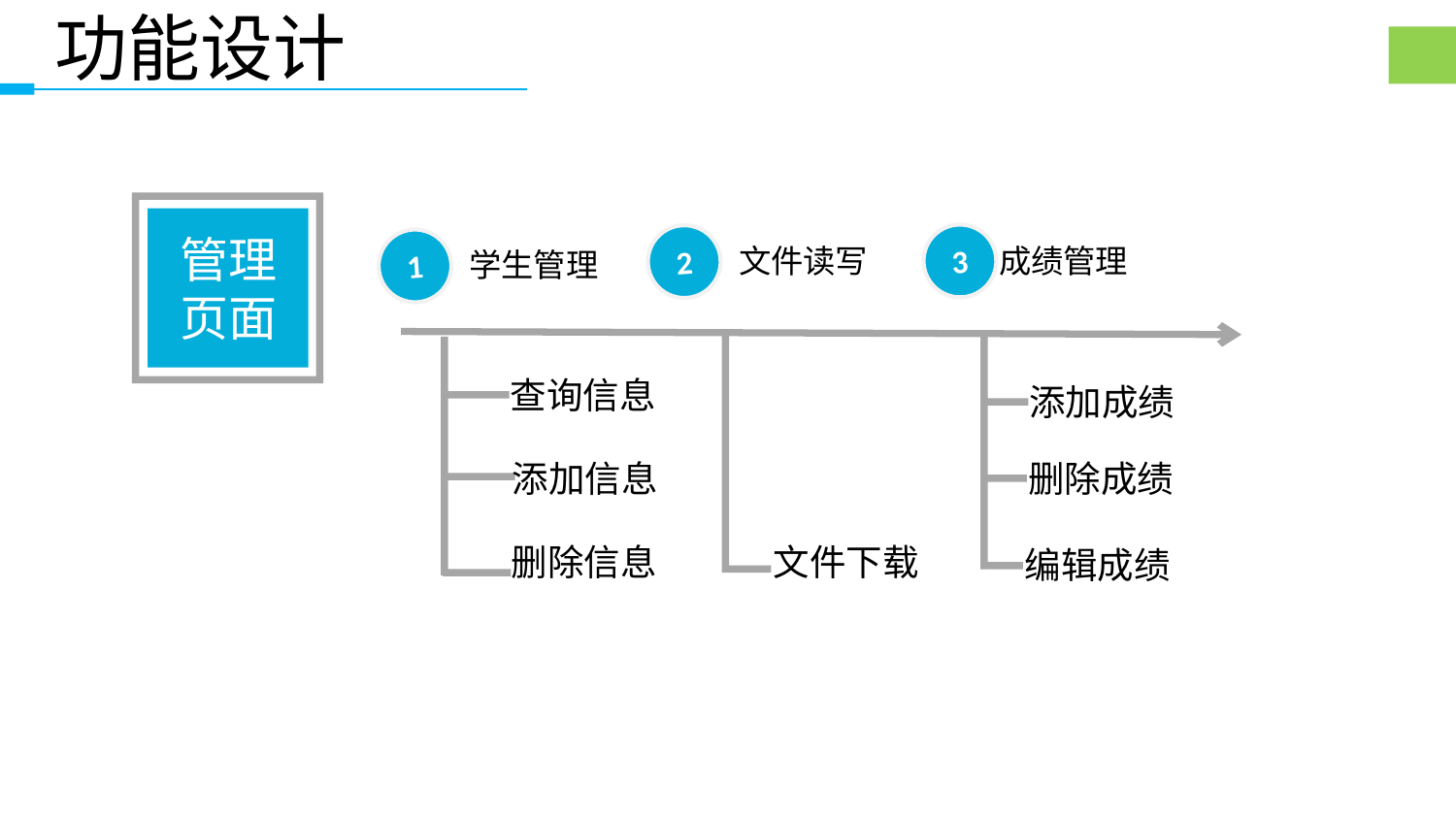

功能设计

管理页面
文件读写
2
学生管理
1
3
成绩管理

查询信息
添加成绩

删除成绩
添加信息

删除信息
文件下载
编辑成绩